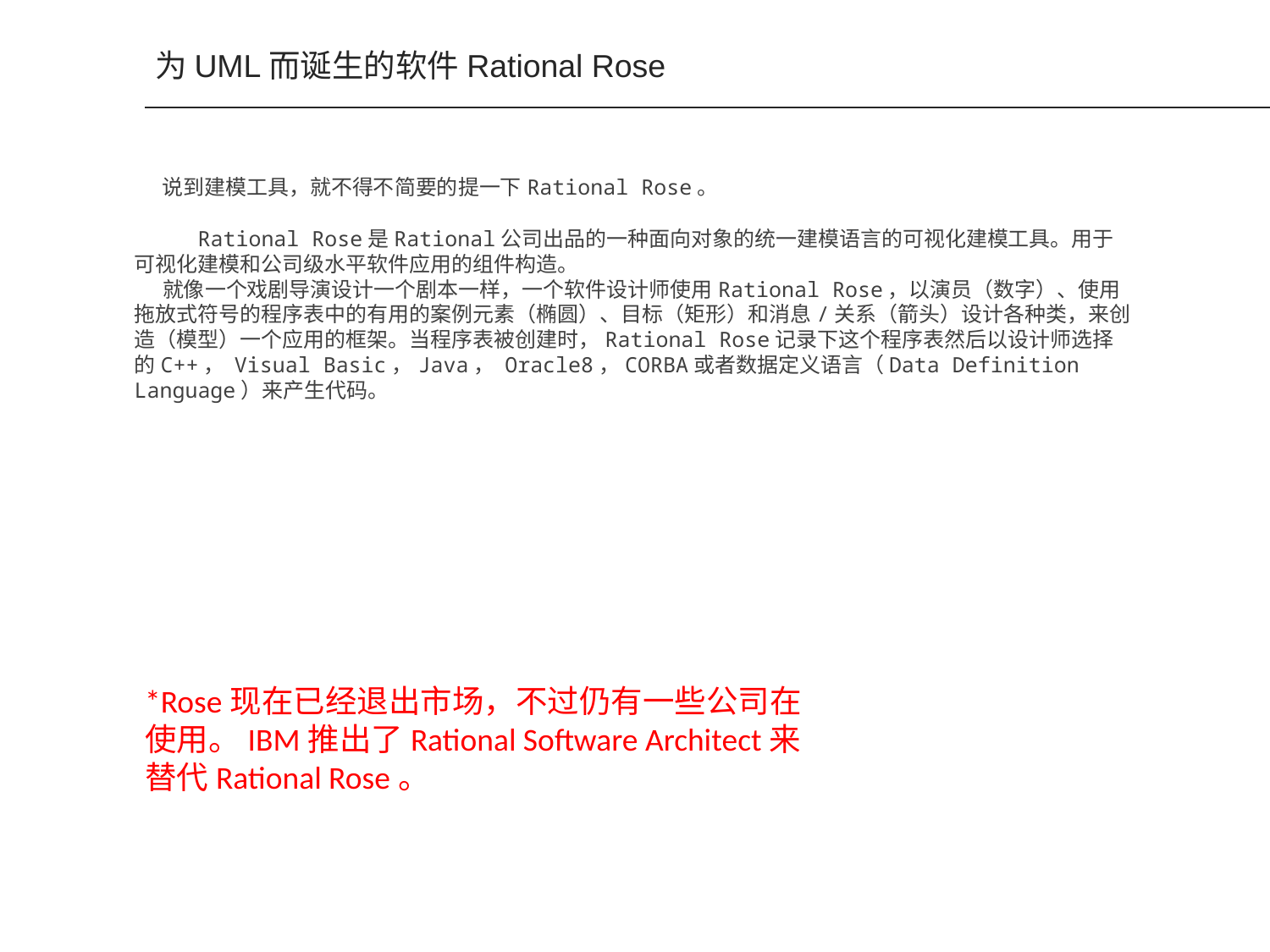

为UML而诞生的软件Rational Rose
    说到建模工具，就不得不简要的提一下Rational Rose。

     Rational Rose是Rational公司出品的一种面向对象的统一建模语言的可视化建模工具。用于可视化建模和公司级水平软件应用的组件构造。
     就像一个戏剧导演设计一个剧本一样，一个软件设计师使用Rational Rose，以演员（数字）、使用拖放式符号的程序表中的有用的案例元素（椭圆）、目标（矩形）和消息/关系（箭头）设计各种类，来创造（模型）一个应用的框架。当程序表被创建时，Rational Rose记录下这个程序表然后以设计师选择的C++， Visual Basic，Java， Oracle8，CORBA或者数据定义语言（Data Definition Language）来产生代码。
*Rose现在已经退出市场，不过仍有一些公司在使用。IBM推出了Rational Software Architect来替代Rational Rose。